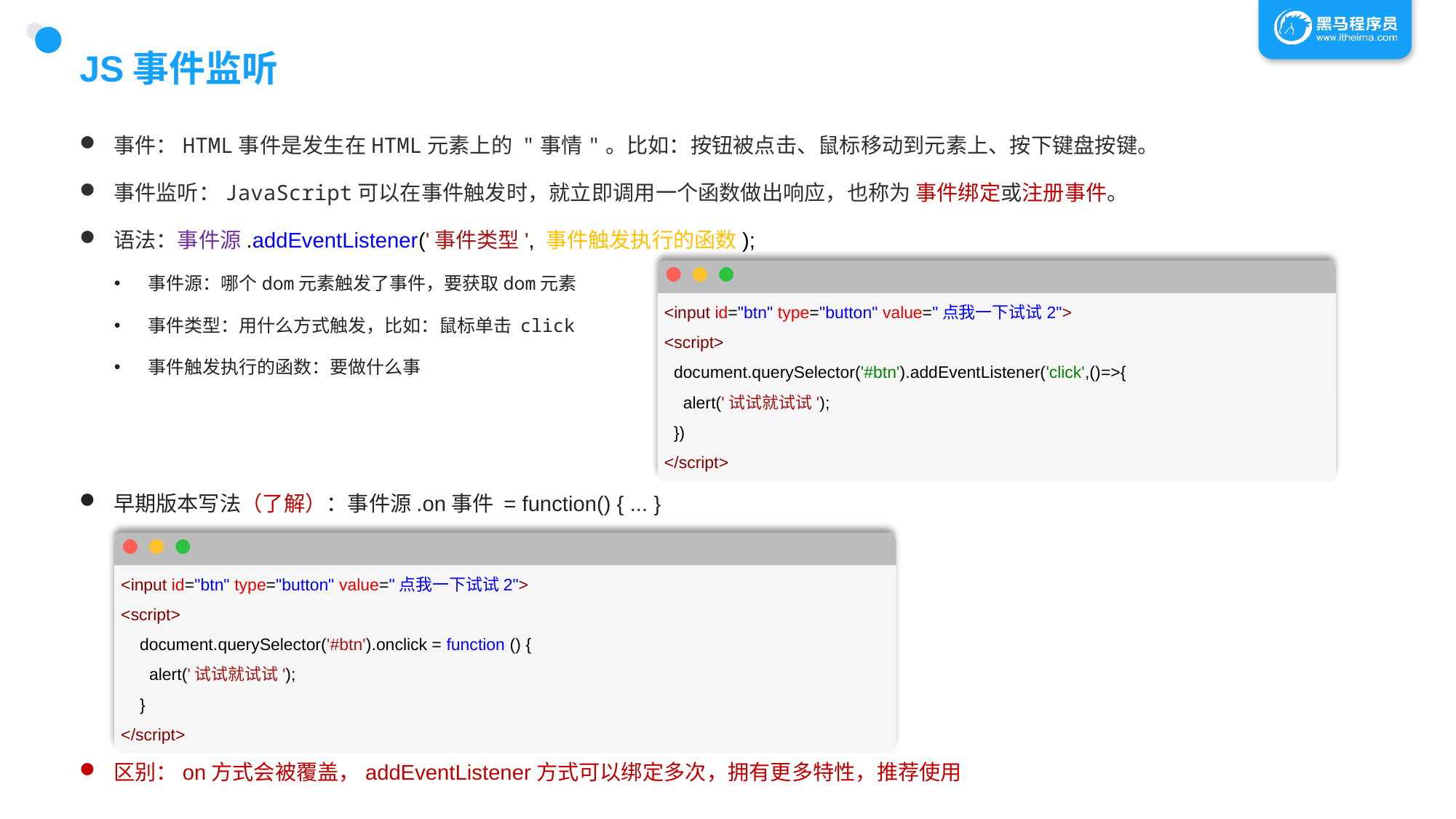

# JS事件监听
事件：HTML事件是发生在HTML元素上的 "事情"。比如：按钮被点击、鼠标移动到元素上、按下键盘按键。
事件监听：JavaScript可以在事件触发时，就立即调用一个函数做出响应，也称为 事件绑定或注册事件。
语法：事件源.addEventListener('事件类型', 事件触发执行的函数);
事件源：哪个dom元素触发了事件，要获取dom元素
事件类型：用什么方式触发，比如：鼠标单击 click
事件触发执行的函数：要做什么事
<input id="btn" type="button" value="点我一下试试2">
<script>
  document.querySelector('#btn').addEventListener('click',()=>{
    alert('试试就试试');
  })
</script>

早期版本写法（了解）：事件源.on事件 = function() { ... }

区别：on方式会被覆盖，addEventListener方式可以绑定多次，拥有更多特性，推荐使用
<input id="btn" type="button" value="点我一下试试2">
<script>
    document.querySelector('#btn').onclick = function () {
      alert('试试就试试');
    }
</script>